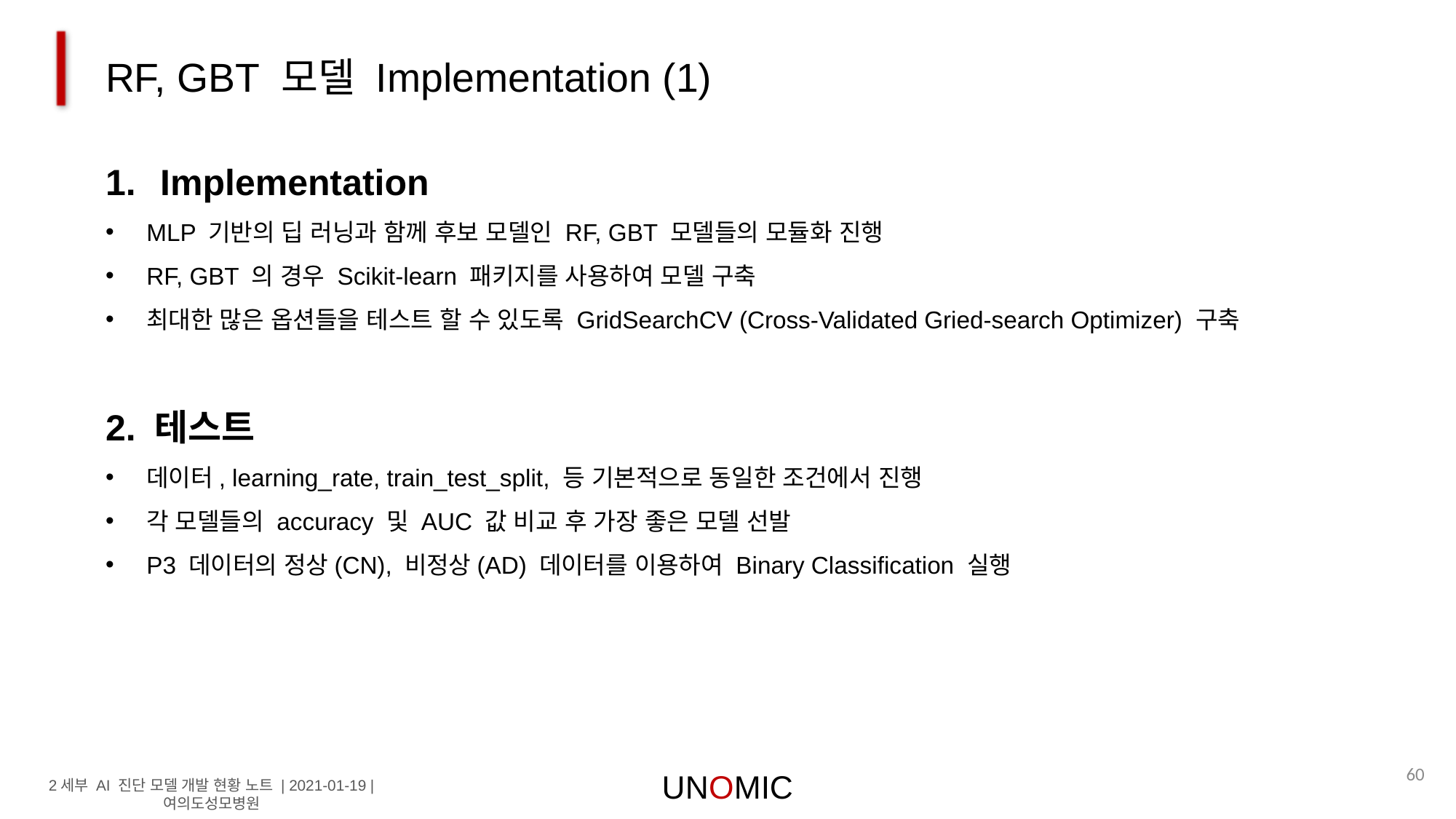

RF, GBT 모델 Implementation (1)

Implementation
MLP 기반의 딥 러닝과 함께 후보 모델인 RF, GBT 모델들의 모듈화 진행
RF, GBT 의 경우 Scikit-learn 패키지를 사용하여 모델 구축
최대한 많은 옵션들을 테스트 할 수 있도록 GridSearchCV (Cross-Validated Gried-search Optimizer) 구축

2. 테스트
데이터, learning_rate, train_test_split, 등 기본적으로 동일한 조건에서 진행
각 모델들의 accuracy 및 AUC 값 비교 후 가장 좋은 모델 선발
P3 데이터의 정상(CN), 비정상(AD) 데이터를 이용하여 Binary Classification 실행

60
UNOMIC
2세부 AI 진단 모델 개발 현황 노트 | 2021-01-19 | 여의도성모병원